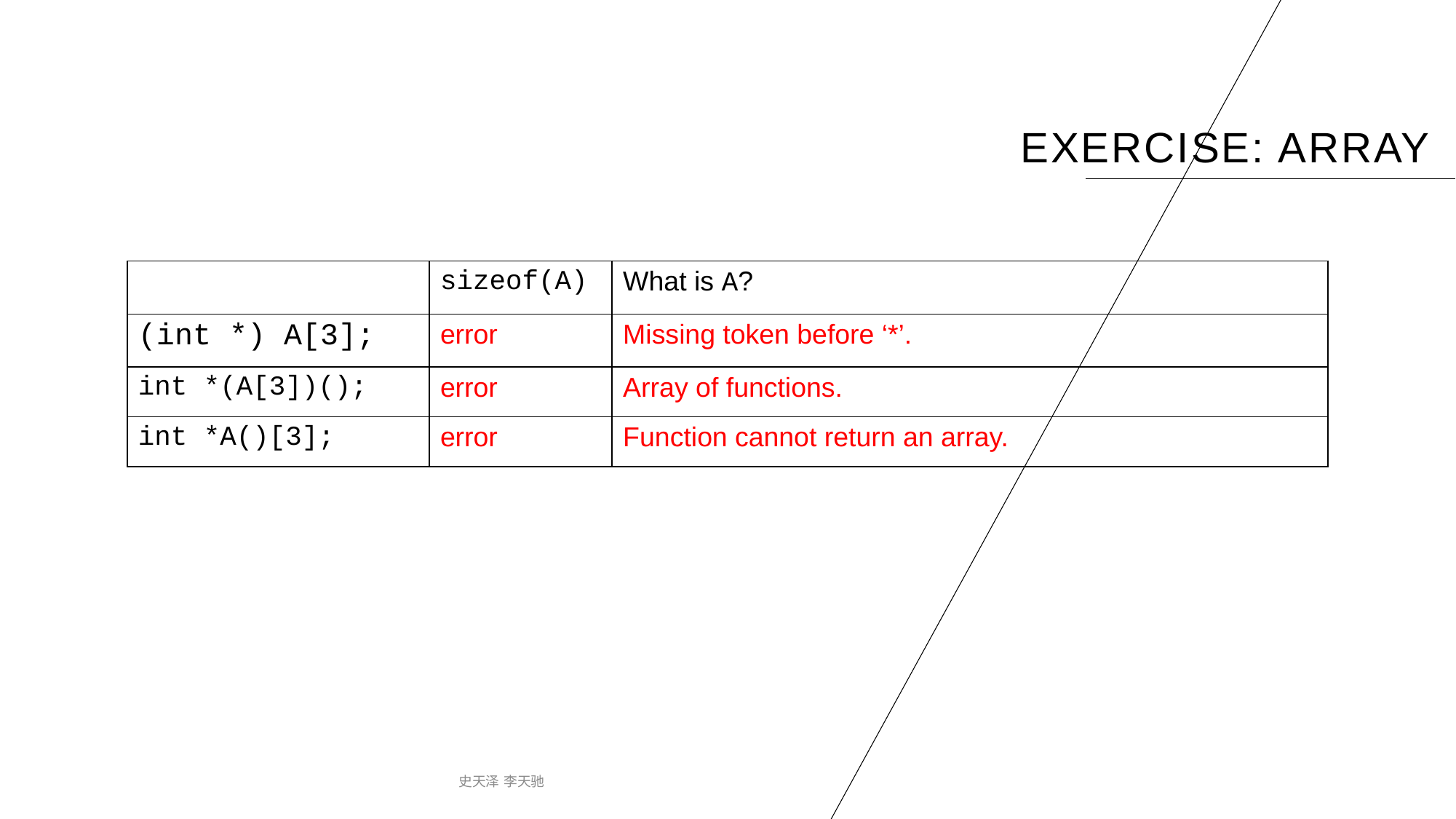

# Exercise: array

|  | sizeof(A) | What is A? |
| --- | --- | --- |
| (int \*) A[3]; | error | Missing token before ‘\*’. |
| int \*(A[3])(); | error | Array of functions. |
| int \*A()[3]; | error | Function cannot return an array. |

史天泽 李天驰
23